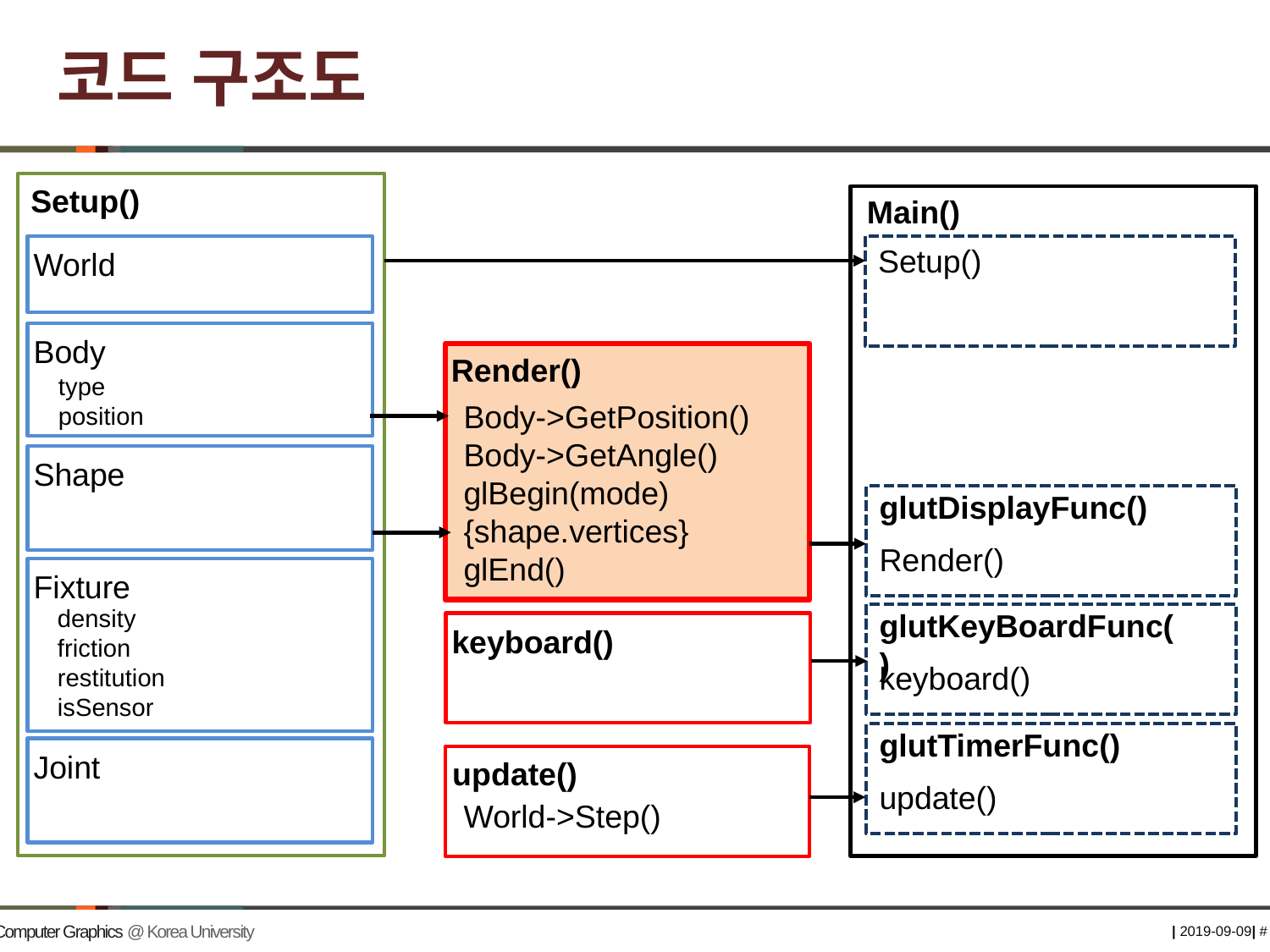

# 코드 구조도

Setup()

Main()
Setup()

World

Body
type
position
Render()

Body->GetPosition()
Body->GetAngle()
glBegin(mode)
{shape.vertices}
glEnd()

Shape
glutDisplayFunc()

Render()

Fixture
density
friction
restitution
isSensor

glutKeyBoardFunc()

keyboard()
keyboard()
glutTimerFunc()

Joint

update()
update()
World->Step()